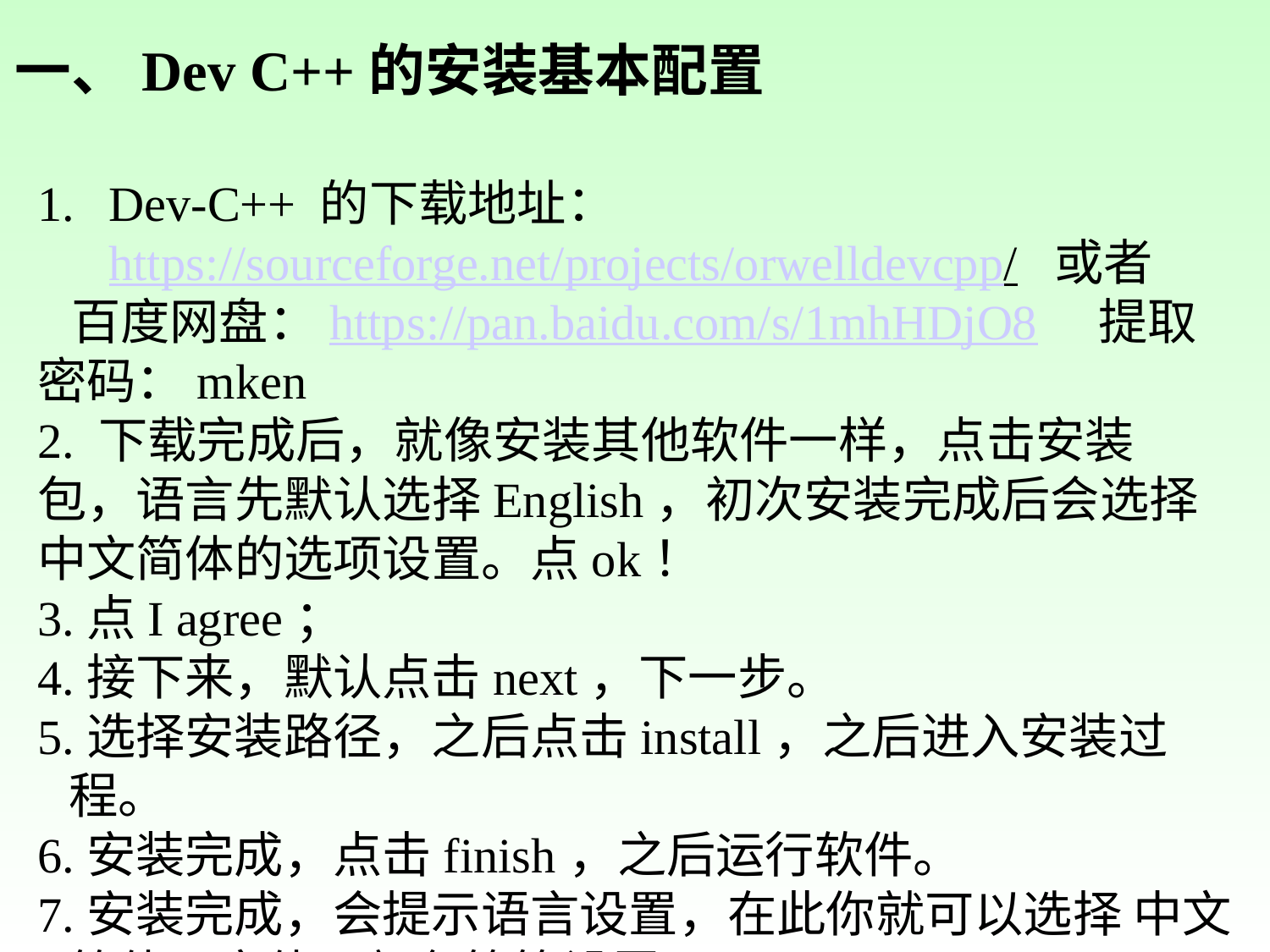

一、Dev C++的安装基本配置
Dev-C++ 的下载地址：https://sourceforge.net/projects/orwelldevcpp/  或者
  百度网盘：https://pan.baidu.com/s/1mhHDjO8    提取密码：mken
2. 下载完成后，就像安装其他软件一样，点击安装包，语言先默认选择English，初次安装完成后会选择中文简体的选项设置。点ok！
3.点I agree；
4.接下来，默认点击next，下一步。
5.选择安装路径，之后点击install，之后进入安装过程。
6.安装完成，点击finish，之后运行软件。
7.安装完成，会提示语言设置，在此你就可以选择 中文简体，字体，颜色等等设置。